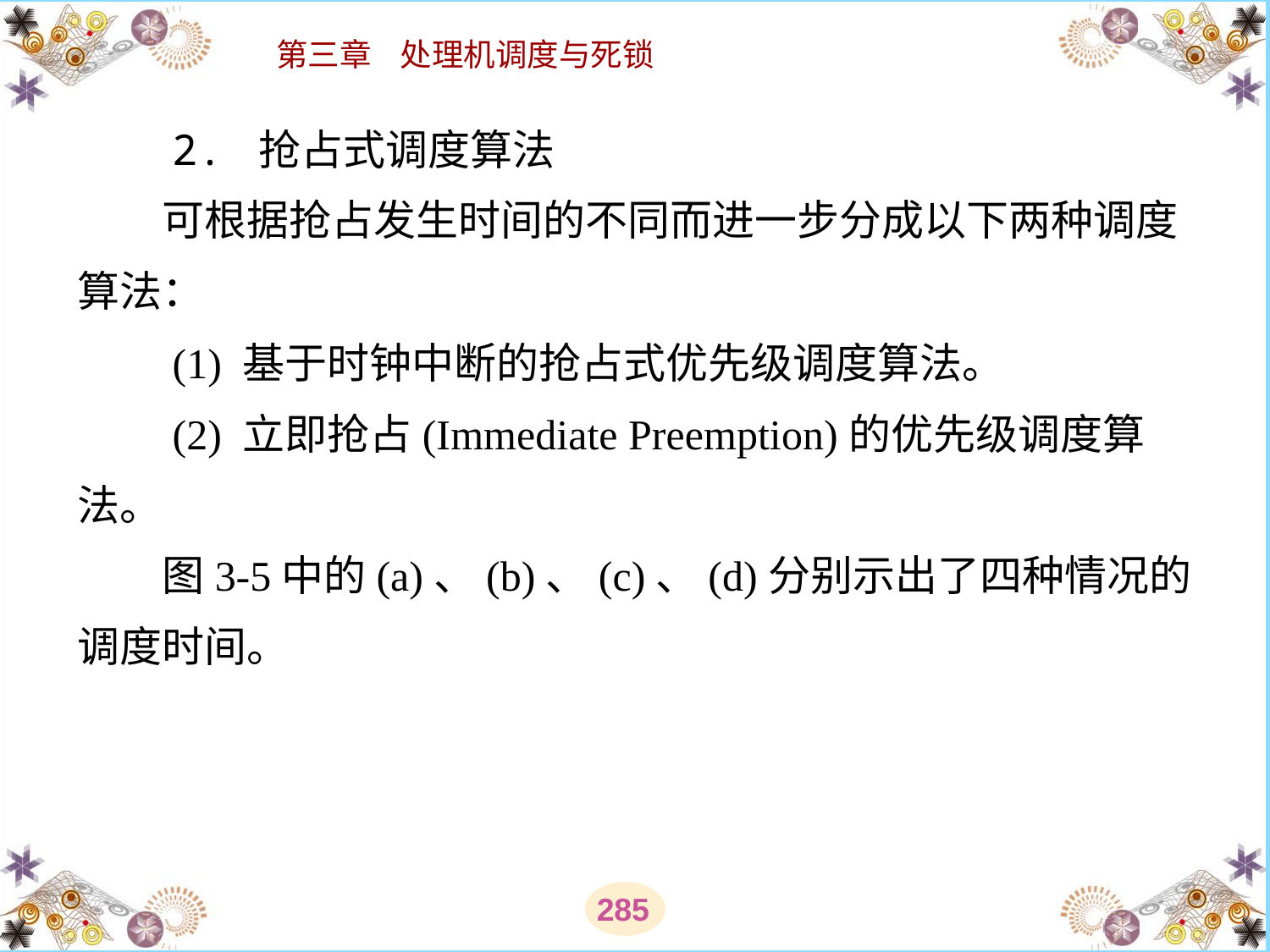

# 2. 抢占式调度算法 　　可根据抢占发生时间的不同而进一步分成以下两种调度算法： 　　(1) 基于时钟中断的抢占式优先级调度算法。 　　(2) 立即抢占(Immediate Preemption)的优先级调度算法。　　 　　图3-5中的(a)、(b)、(c)、(d)分别示出了四种情况的调度时间。